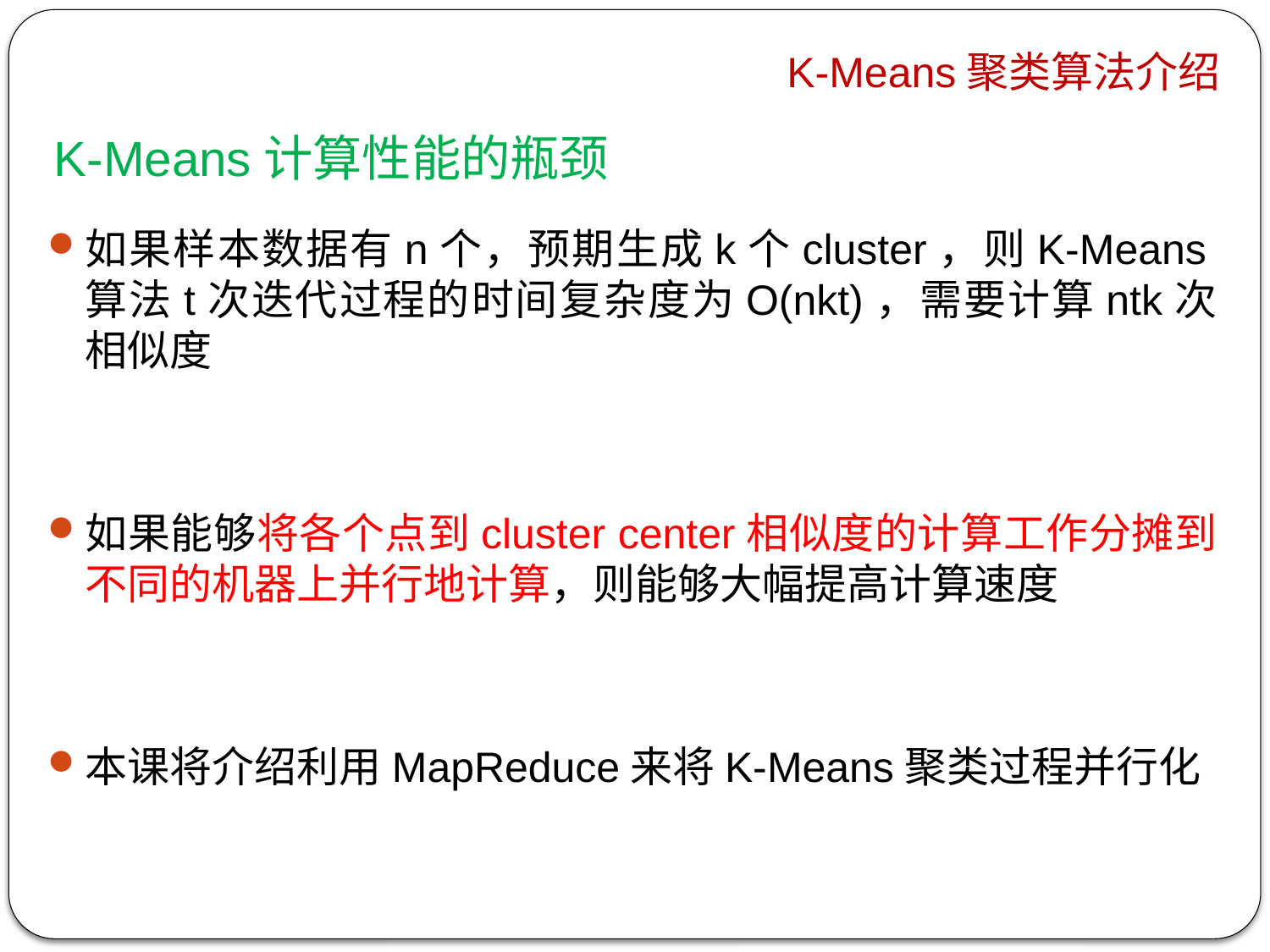

# K-Means聚类算法介绍
K-Means计算性能的瓶颈
如果样本数据有n个，预期生成k个cluster，则K-Means算法t次迭代过程的时间复杂度为O(nkt)，需要计算ntk次相似度

如果能够将各个点到cluster center相似度的计算工作分摊到不同的机器上并行地计算，则能够大幅提高计算速度

本课将介绍利用MapReduce来将K-Means聚类过程并行化